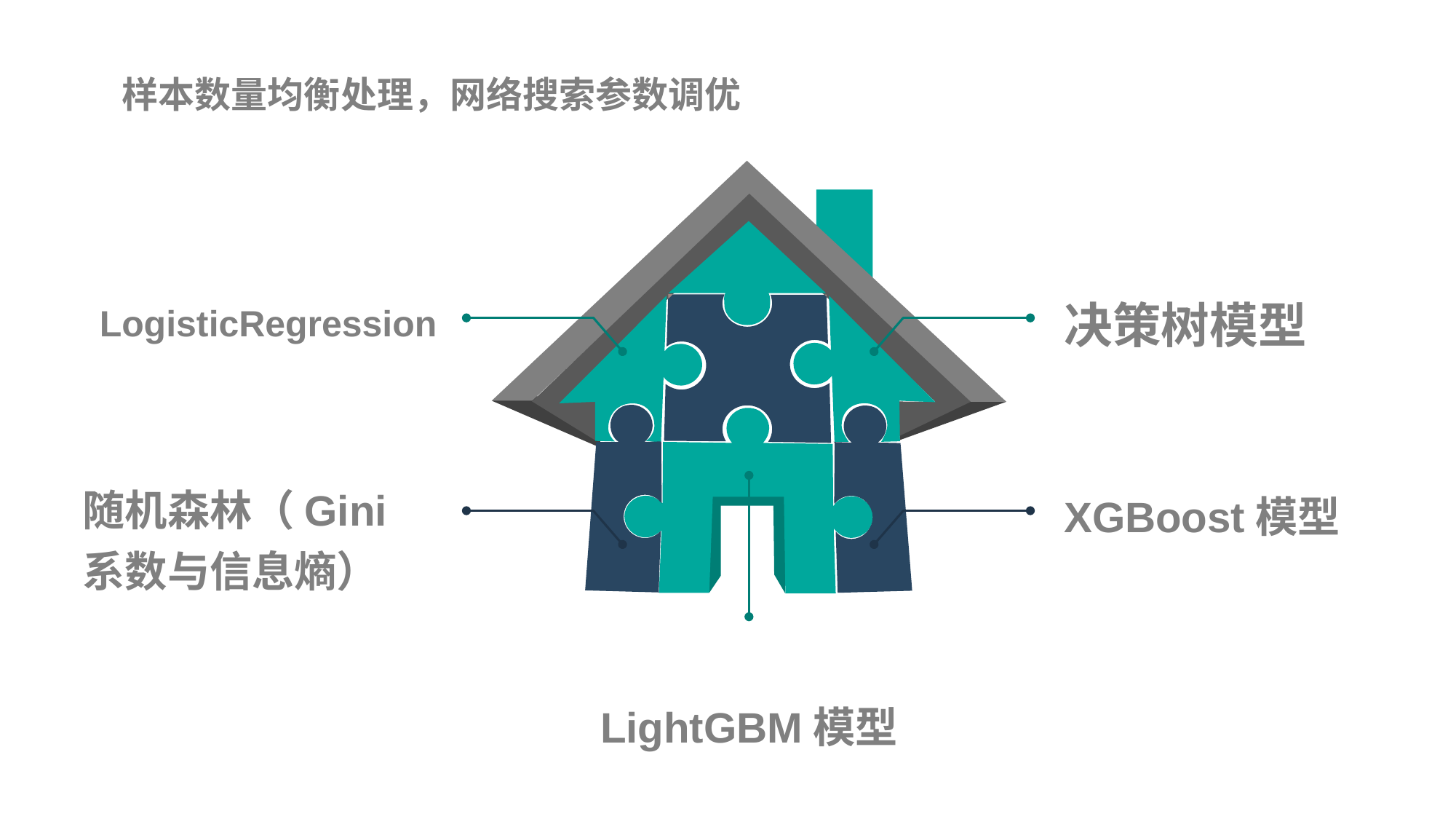

样本数量均衡处理，网络搜索参数调优

LogisticRegression
决策树模型

XGBoost模型
随机森林（Gini系数与信息熵）

LightGBM模型